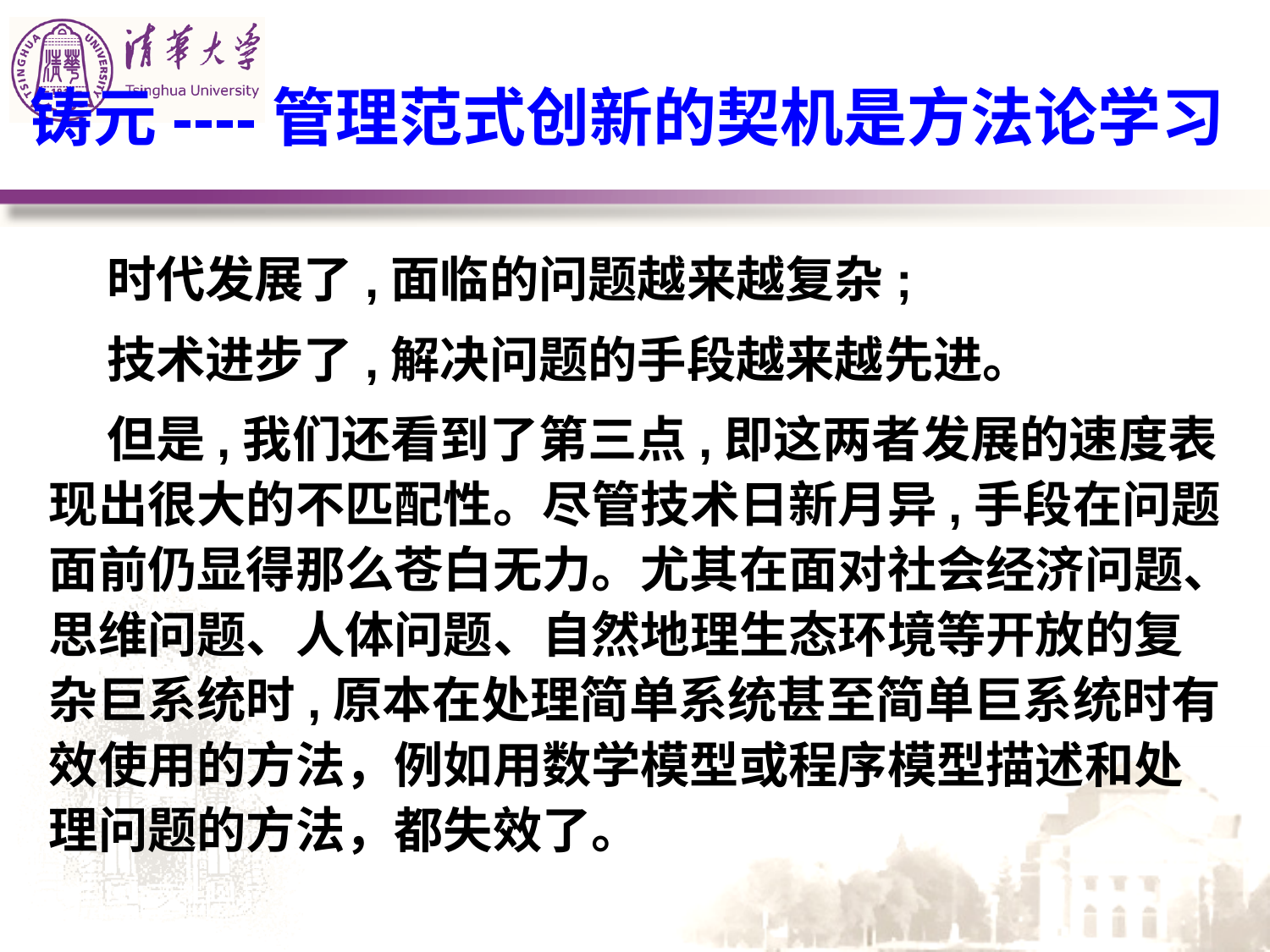

# 铸元----管理范式创新的契机是方法论学习
  时代发展了,面临的问题越来越复杂;
  技术进步了,解决问题的手段越来越先进。
  但是,我们还看到了第三点,即这两者发展的速度表现出很大的不匹配性。尽管技术日新月异,手段在问题面前仍显得那么苍白无力。尤其在面对社会经济问题、思维问题、人体问题、自然地理生态环境等开放的复杂巨系统时,原本在处理简单系统甚至简单巨系统时有效使用的方法，例如用数学模型或程序模型描述和处理问题的方法，都失效了。